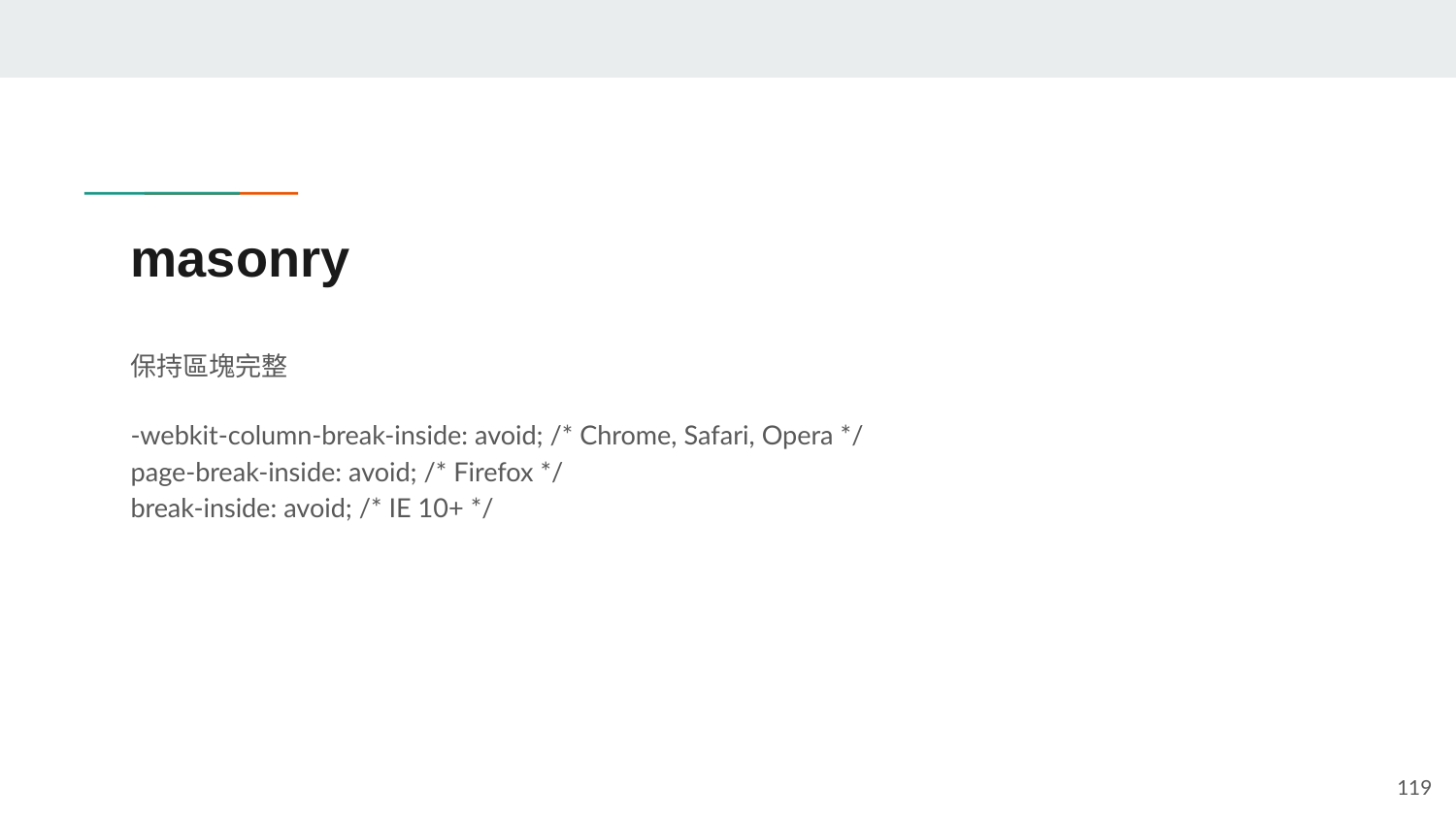

# masonry
保持區塊完整
-webkit-column-break-inside: avoid; /* Chrome, Safari, Opera */
page-break-inside: avoid; /* Firefox */
break-inside: avoid; /* IE 10+ */
119